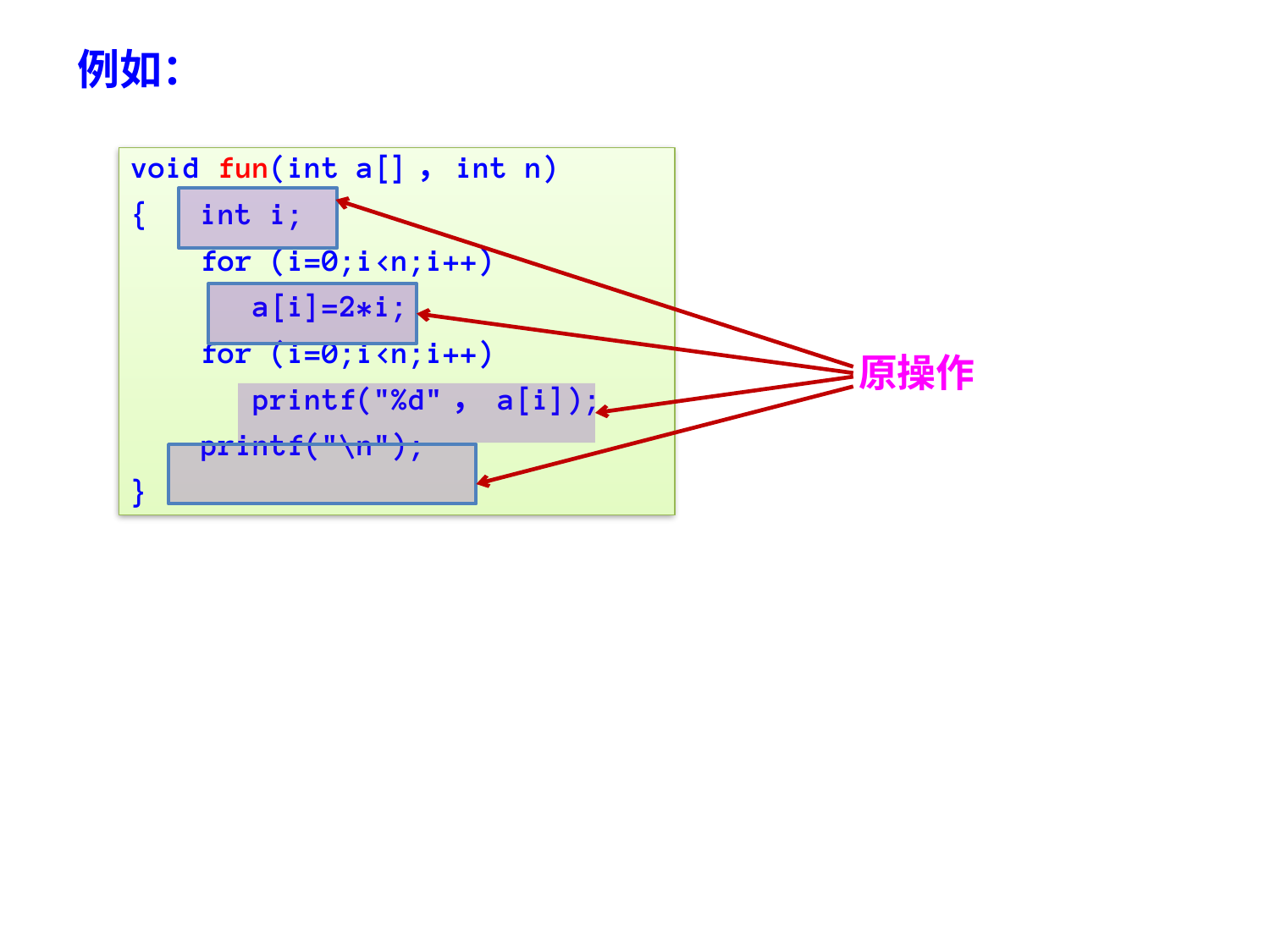

例如：
void fun(int a[]，int n)
{   int i;
    for (i=0;i<n;i++)
       a[i]=2*i;
    for (i=0;i<n;i++)
       printf("%d"， a[i]);
    printf("\n");
}

原操作